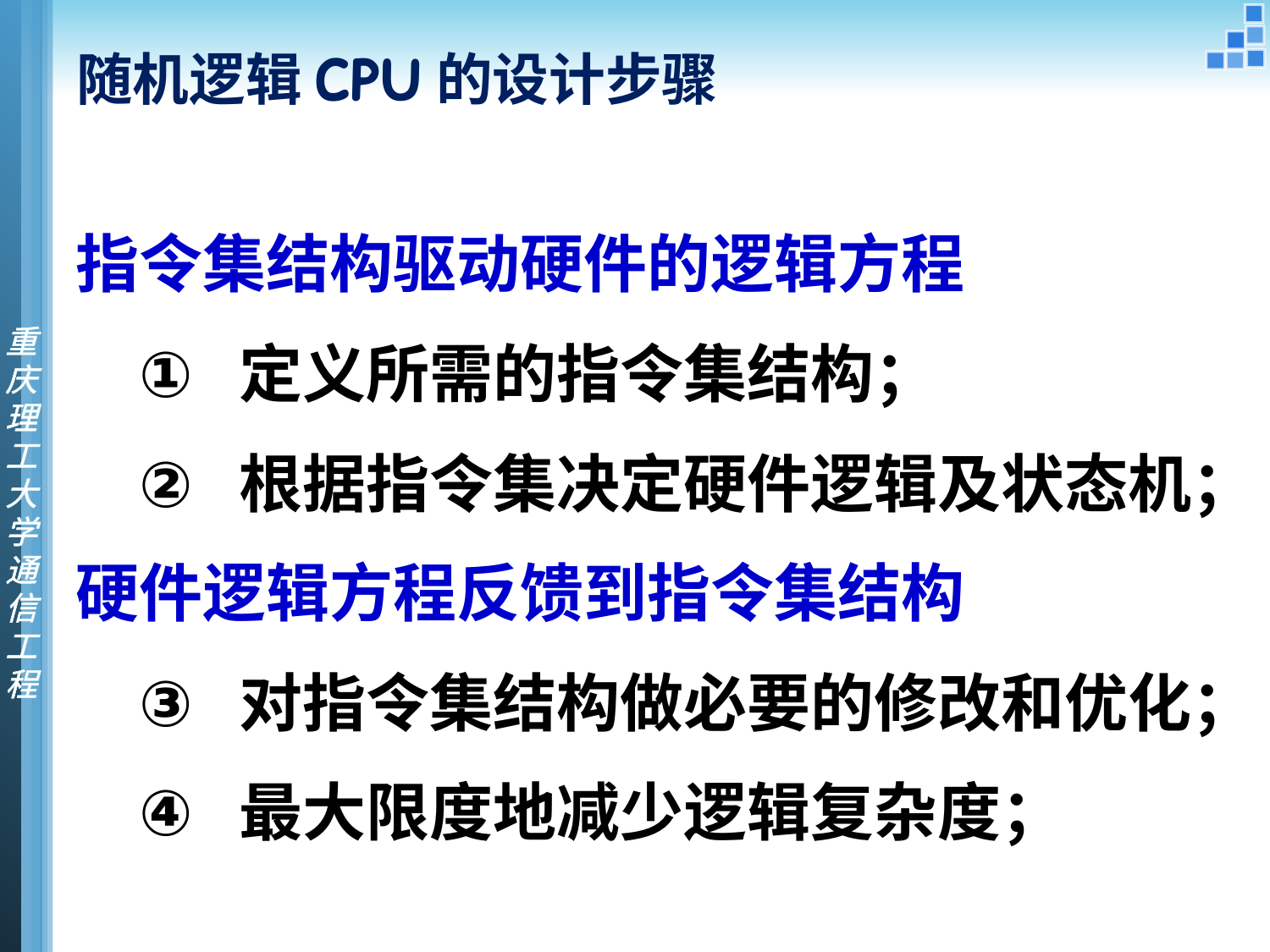

# 随机逻辑CPU的设计步骤
指令集结构驱动硬件的逻辑方程
 定义所需的指令集结构；
 根据指令集决定硬件逻辑及状态机；
硬件逻辑方程反馈到指令集结构
 对指令集结构做必要的修改和优化；
 最大限度地减少逻辑复杂度；